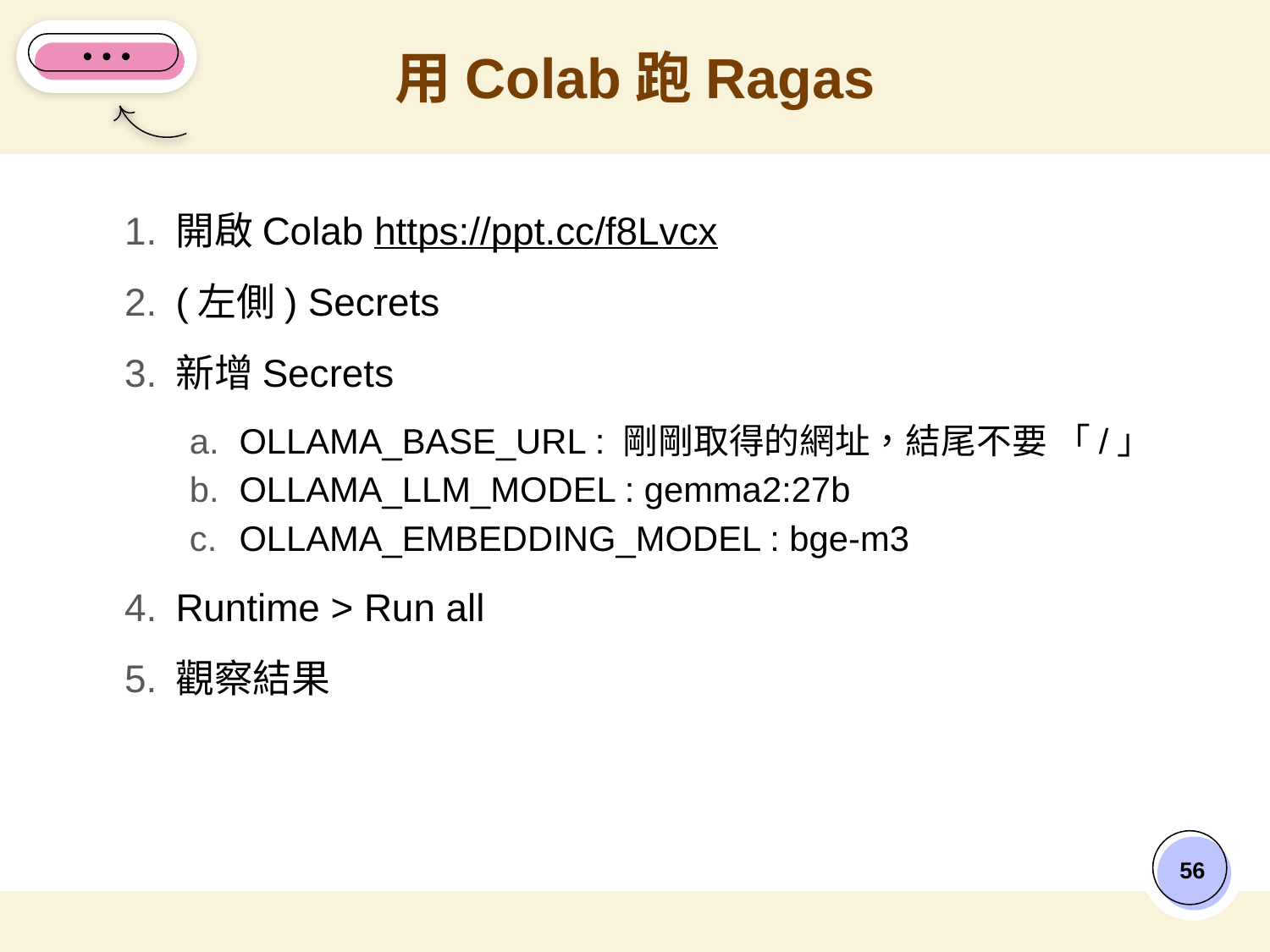

# 用Colab跑Ragas
開啟Colab https://ppt.cc/f8Lvcx
(左側) Secrets
新增Secrets
OLLAMA_BASE_URL : 剛剛取得的網址，結尾不要 「/」
OLLAMA_LLM_MODEL : gemma2:27b
OLLAMA_EMBEDDING_MODEL : bge-m3
Runtime > Run all
觀察結果
56